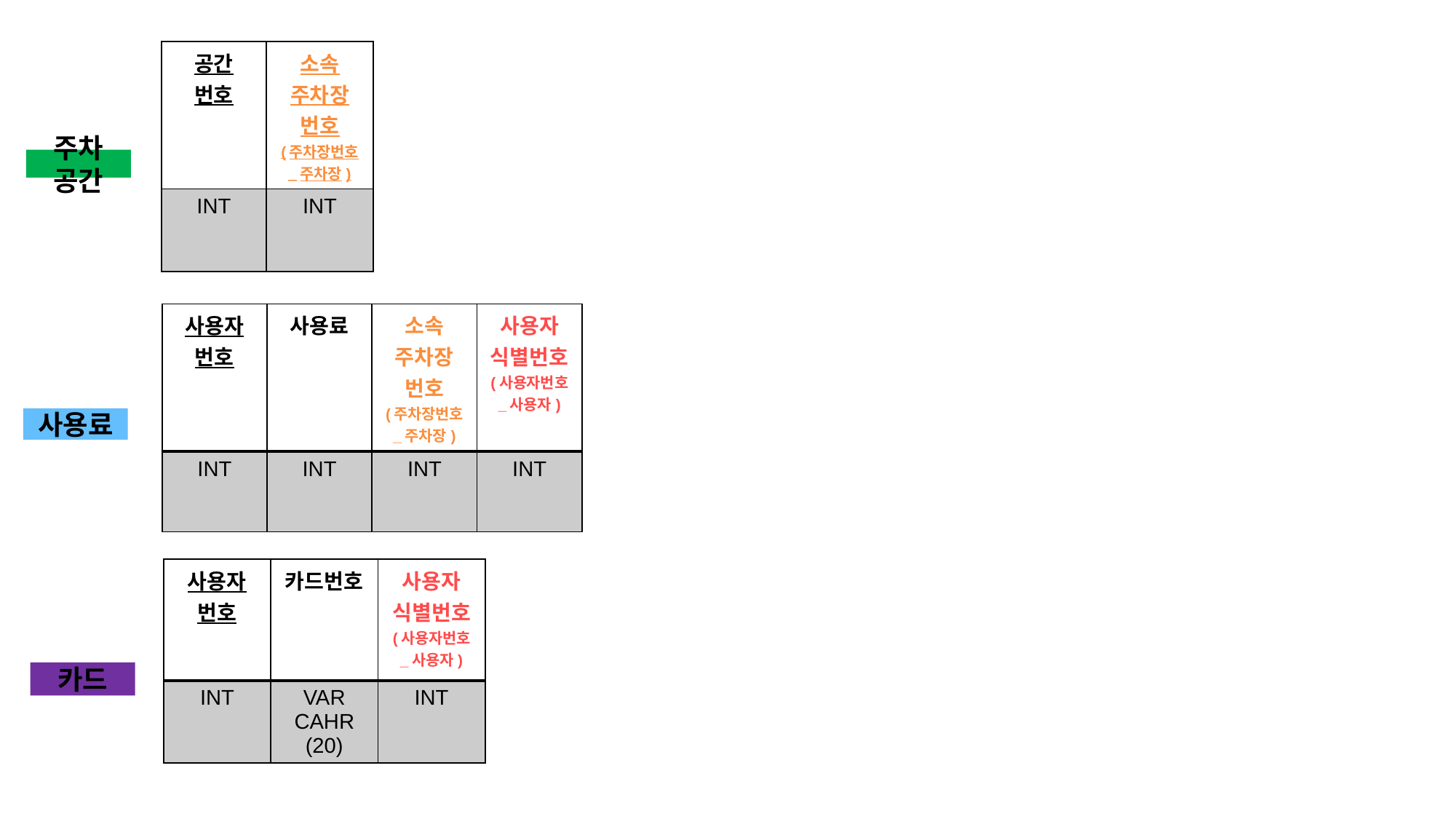

| 공간 번호 | 소속 주차장 번호 (주차장번호 \_주차장) |
| --- | --- |
| INT | INT |
주차
공간
| 사용자 번호 | 사용료 | 소속 주차장 번호 (주차장번호 \_주차장) | 사용자 식별번호 (사용자번호 \_사용자) |
| --- | --- | --- | --- |
| INT | INT | INT | INT |
사용료
| 사용자 번호 | 카드번호 | 사용자 식별번호 (사용자번호 \_사용자) |
| --- | --- | --- |
| INT | VAR CAHR (20) | INT |
카드